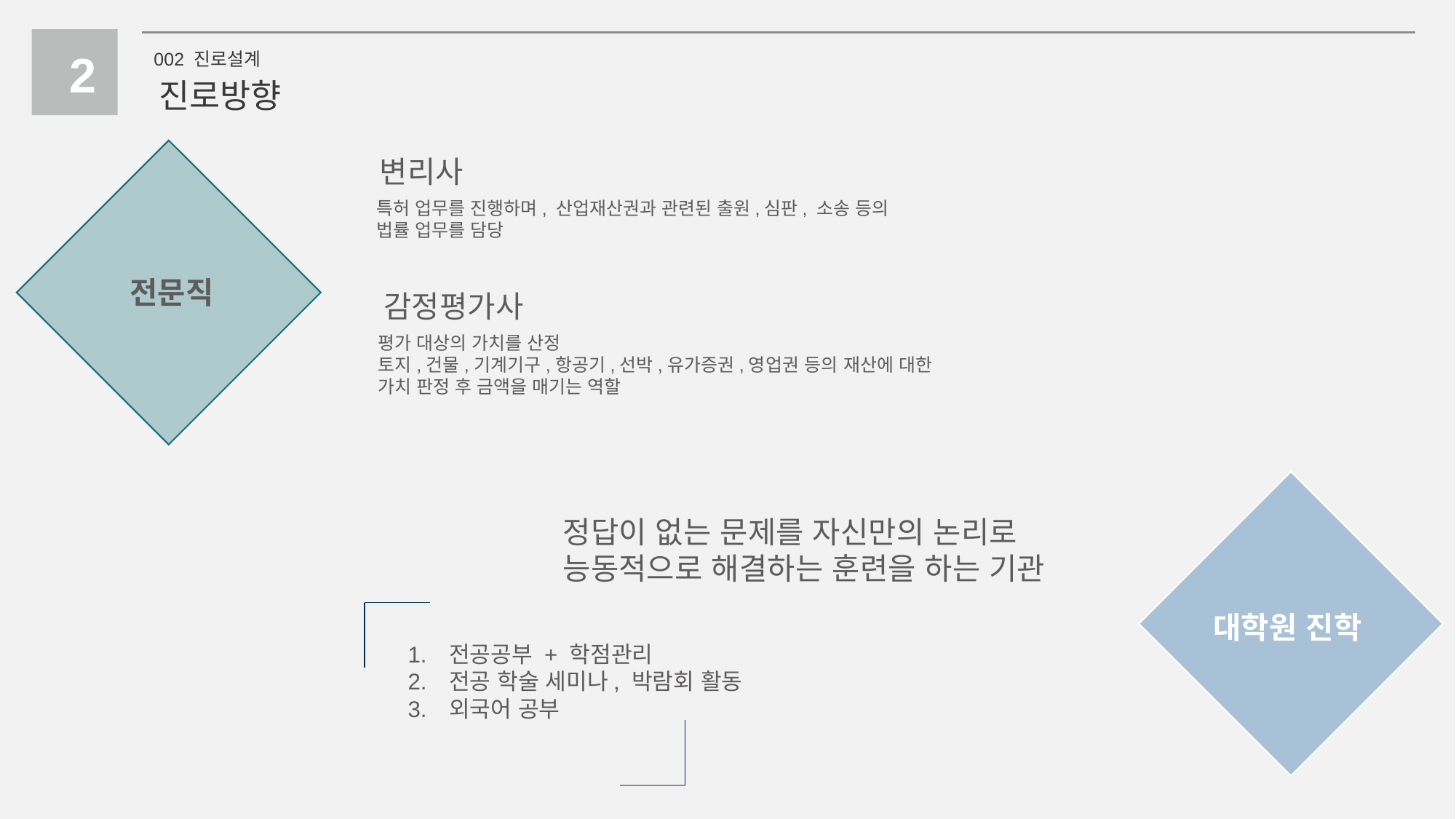

2
002 진로설계
진로방향

전문직
변리사
특허 업무를 진행하며, 산업재산권과 관련된 출원,심판, 소송 등의
법률 업무를 담당
감정평가사
평가 대상의 가치를 산정
토지,건물,기계기구,항공기,선박,유가증권,영업권 등의 재산에 대한 가치 판정 후 금액을 매기는 역할

대학원 진학
정답이 없는 문제를 자신만의 논리로
능동적으로 해결하는 훈련을 하는 기관
전공공부 + 학점관리
전공 학술 세미나, 박람회 활동
외국어 공부